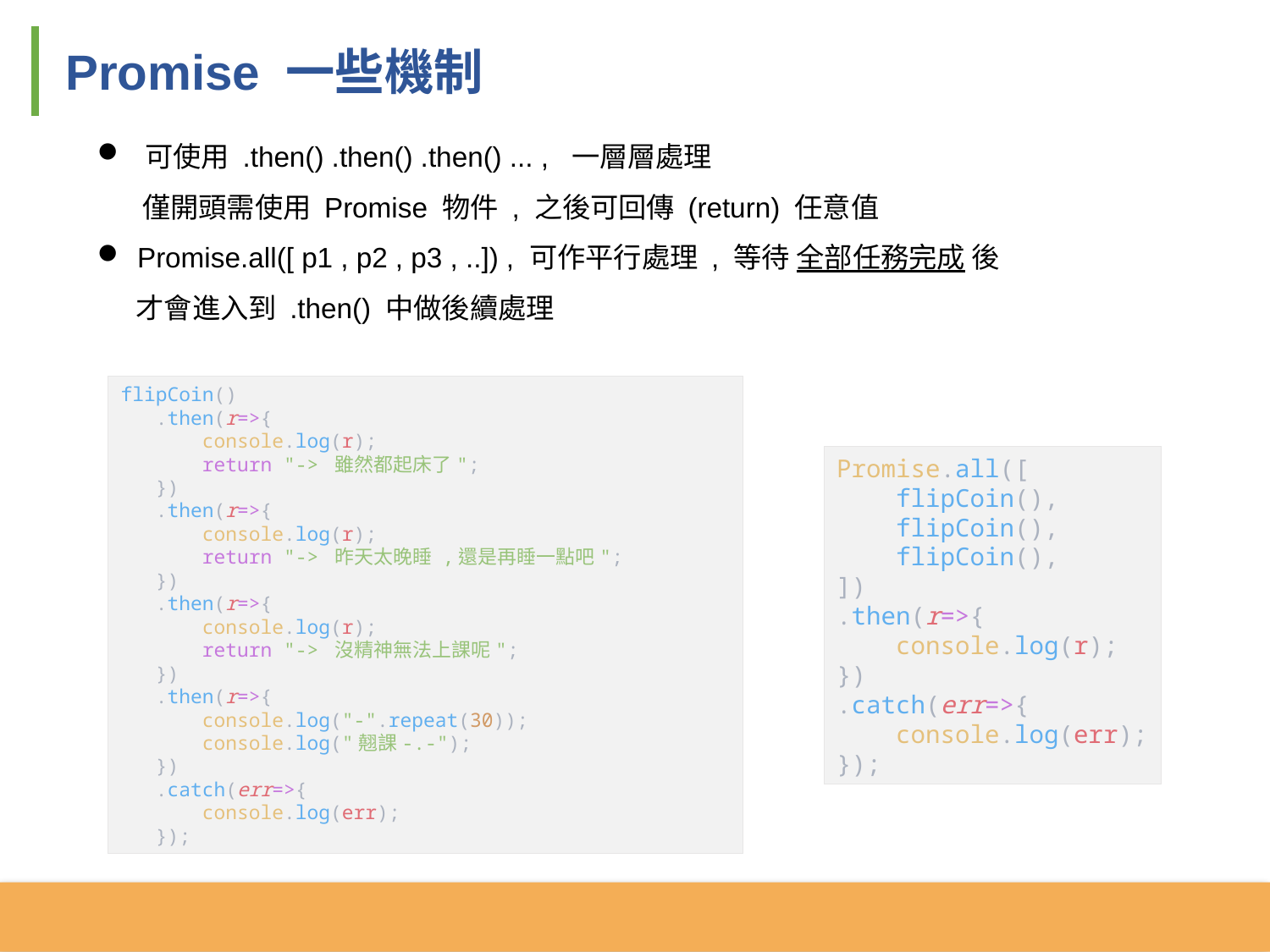

Promise 一些機制
可使用 .then() .then() .then() ... ,  一層層處理
      僅開頭需使用 Promise 物件 , 之後可回傳 (return) 任意值
Promise.all([ p1 , p2 , p3 , ..]) , 可作平行處理 , 等待 全部任務完成 後
     才會進入到 .then() 中做後續處理

flipCoin()
   .then(r=>{
       console.log(r);
       return "-> 雖然都起床了";
   })
   .then(r=>{
       console.log(r);
       return "-> 昨天太晚睡 ,還是再睡一點吧";
   })
   .then(r=>{
       console.log(r);
       return "-> 沒精神無法上課呢";
   })
   .then(r=>{
       console.log("-".repeat(30));
       console.log("翹課-.-");
   })
   .catch(err=>{
       console.log(err);
   });
Promise.all([
    flipCoin(),
    flipCoin(),
    flipCoin(),
])
.then(r=>{
    console.log(r);
})
.catch(err=>{
    console.log(err);
});